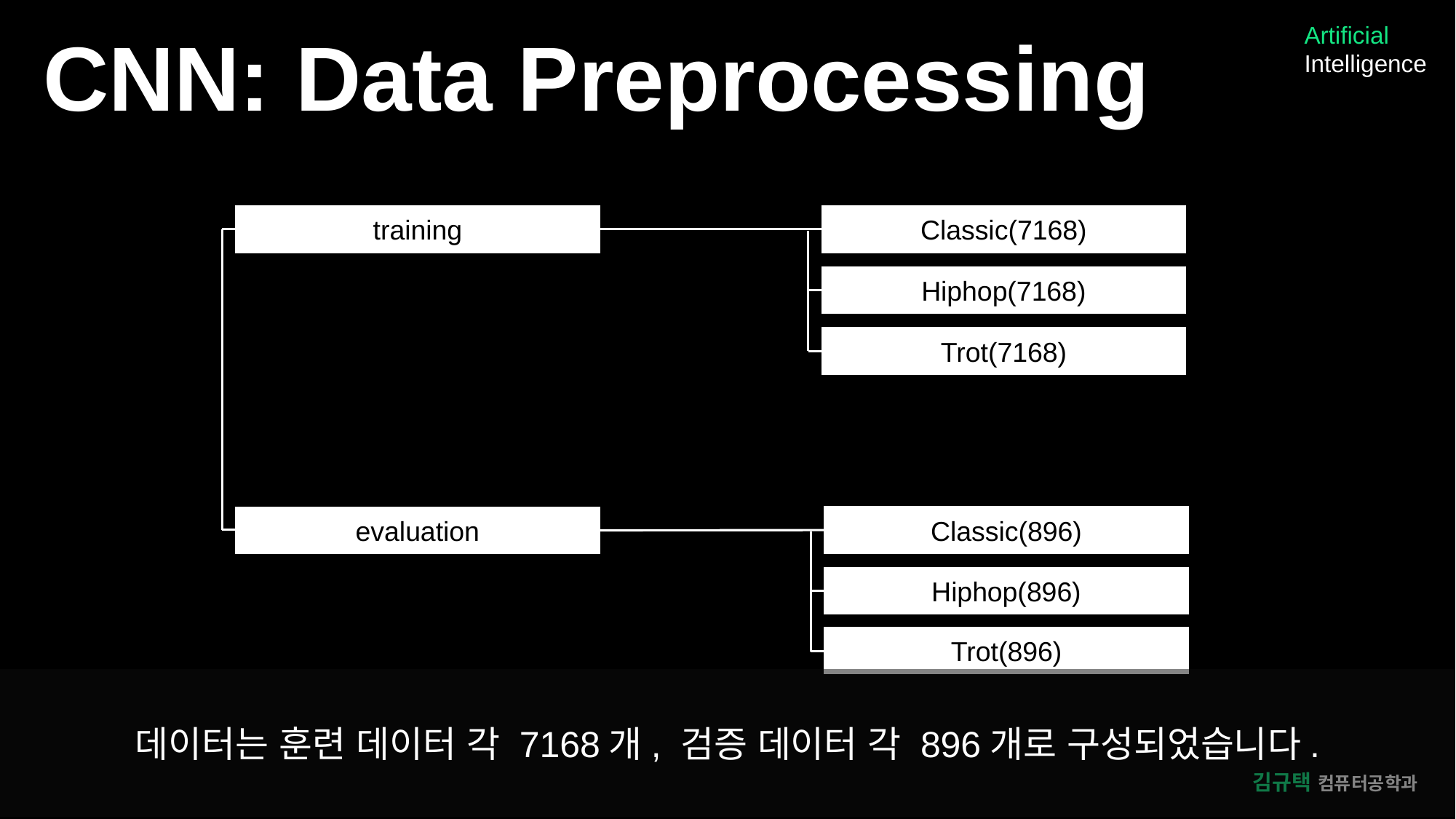

Artificial
Intelligence
CNN: Data Preprocessing
Classic(7168)
training
Hiphop(7168)
Trot(7168)
Classic(896)
evaluation
Hiphop(896)
Trot(896)
데이터는 훈련 데이터 각 7168개, 검증 데이터 각 896개로 구성되었습니다.
김규택 컴퓨터공학과